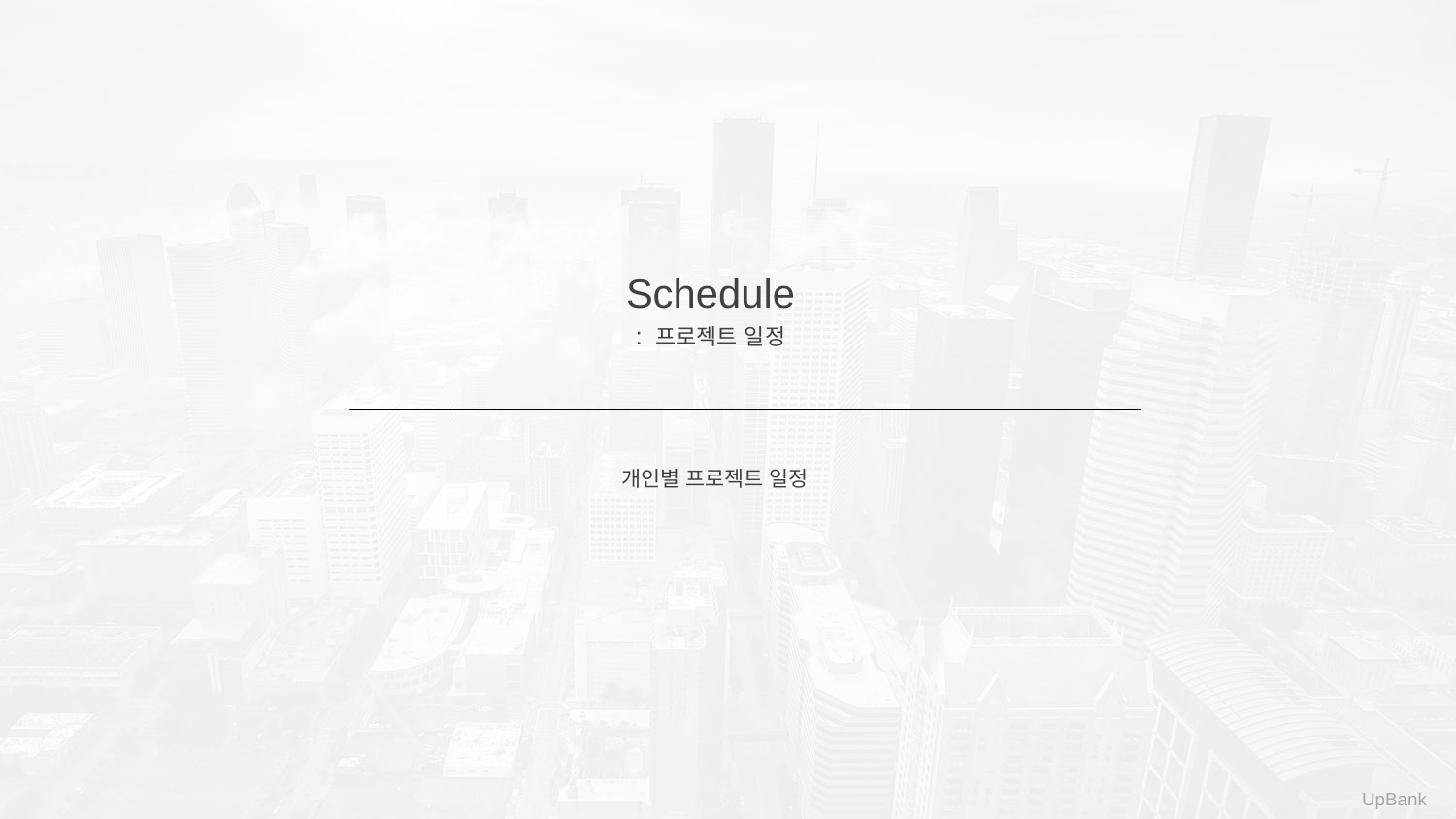

Schedule
: 프로젝트 일정
개인별 프로젝트 일정